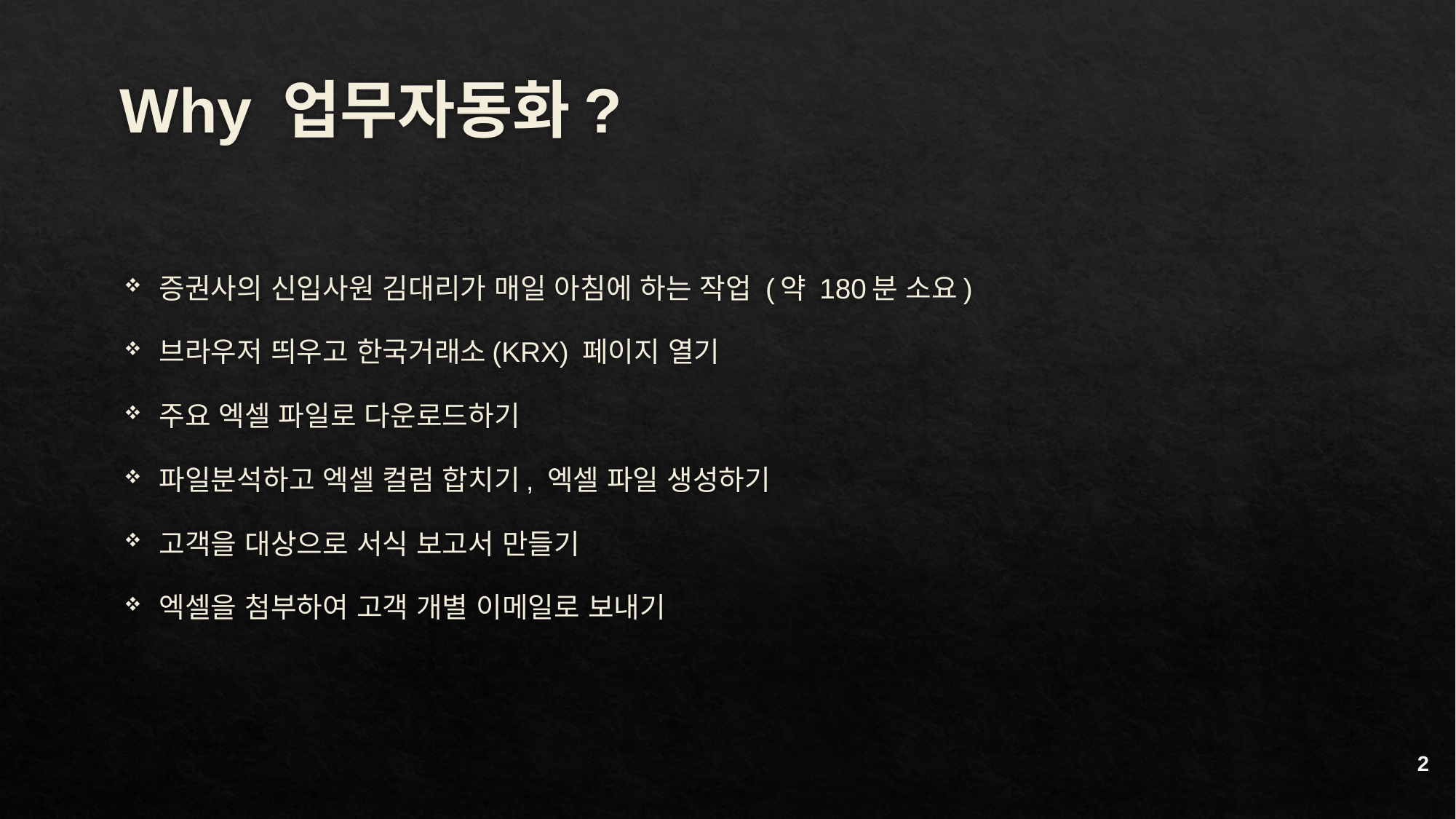

# Why 업무자동화?
증권사의 신입사원 김대리가 매일 아침에 하는 작업 (약 180분 소요)
브라우저 띄우고 한국거래소(KRX) 페이지 열기
주요 엑셀 파일로 다운로드하기
파일분석하고 엑셀 컬럼 합치기, 엑셀 파일 생성하기
고객을 대상으로 서식 보고서 만들기
엑셀을 첨부하여 고객 개별 이메일로 보내기
2